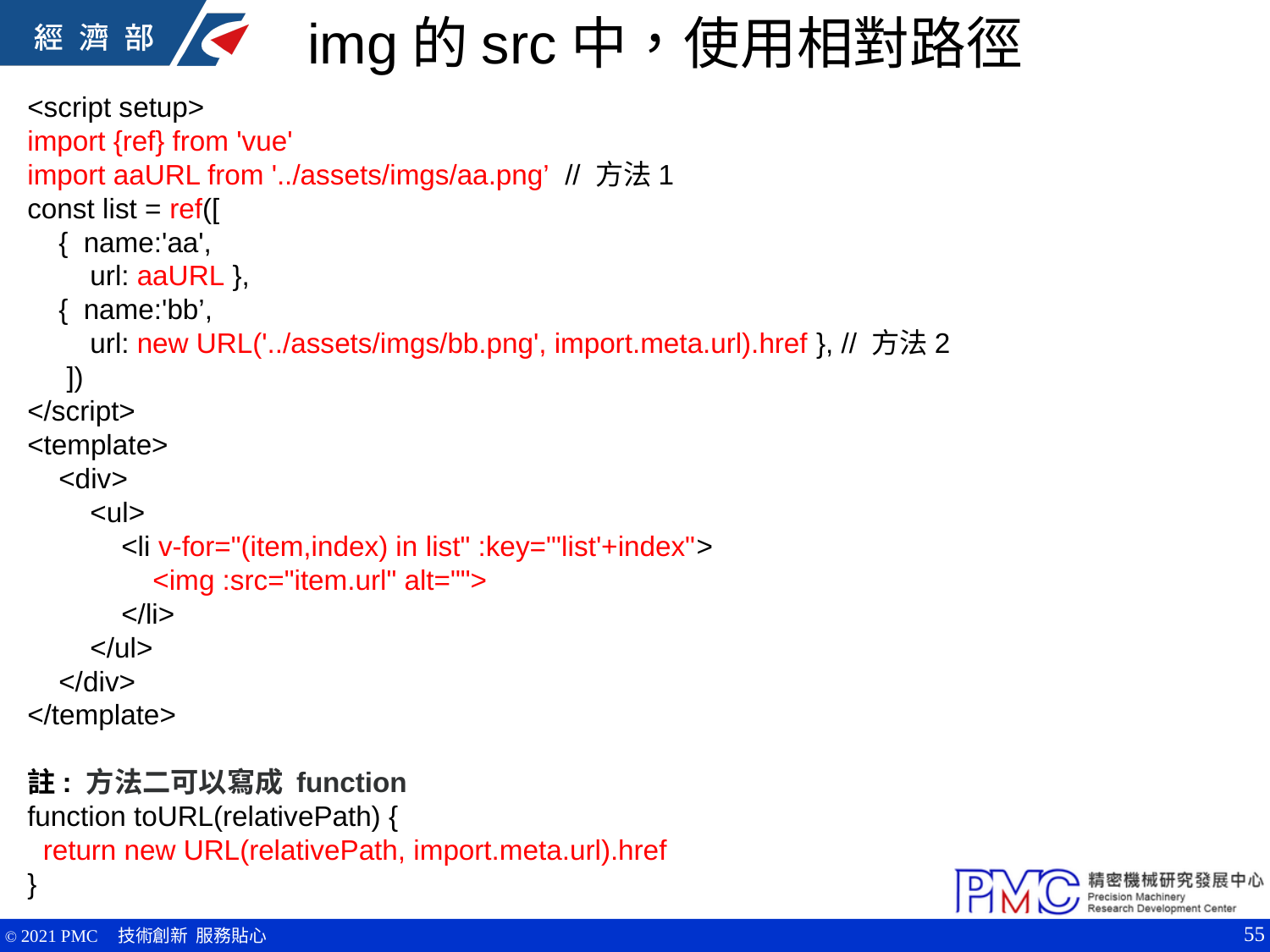

img的src中，使用相對路徑
<script setup>
import {ref} from 'vue'
import aaURL from '../assets/imgs/aa.png’  // 方法1
const list = ref([
    {  name:'aa',
        url: aaURL },
    {  name:'bb’,
        url: new URL('../assets/imgs/bb.png', import.meta.url).href }, // 方法2
     ])
</script>
<template>
    <div>
        <ul>
            <li v-for="(item,index) in list" :key="'list'+index">
                <img :src="item.url" alt="">
            </li>
        </ul>
    </div>
</template>

註: 方法二可以寫成 function
function toURL(relativePath) {
  return new URL(relativePath, import.meta.url).href
}
55